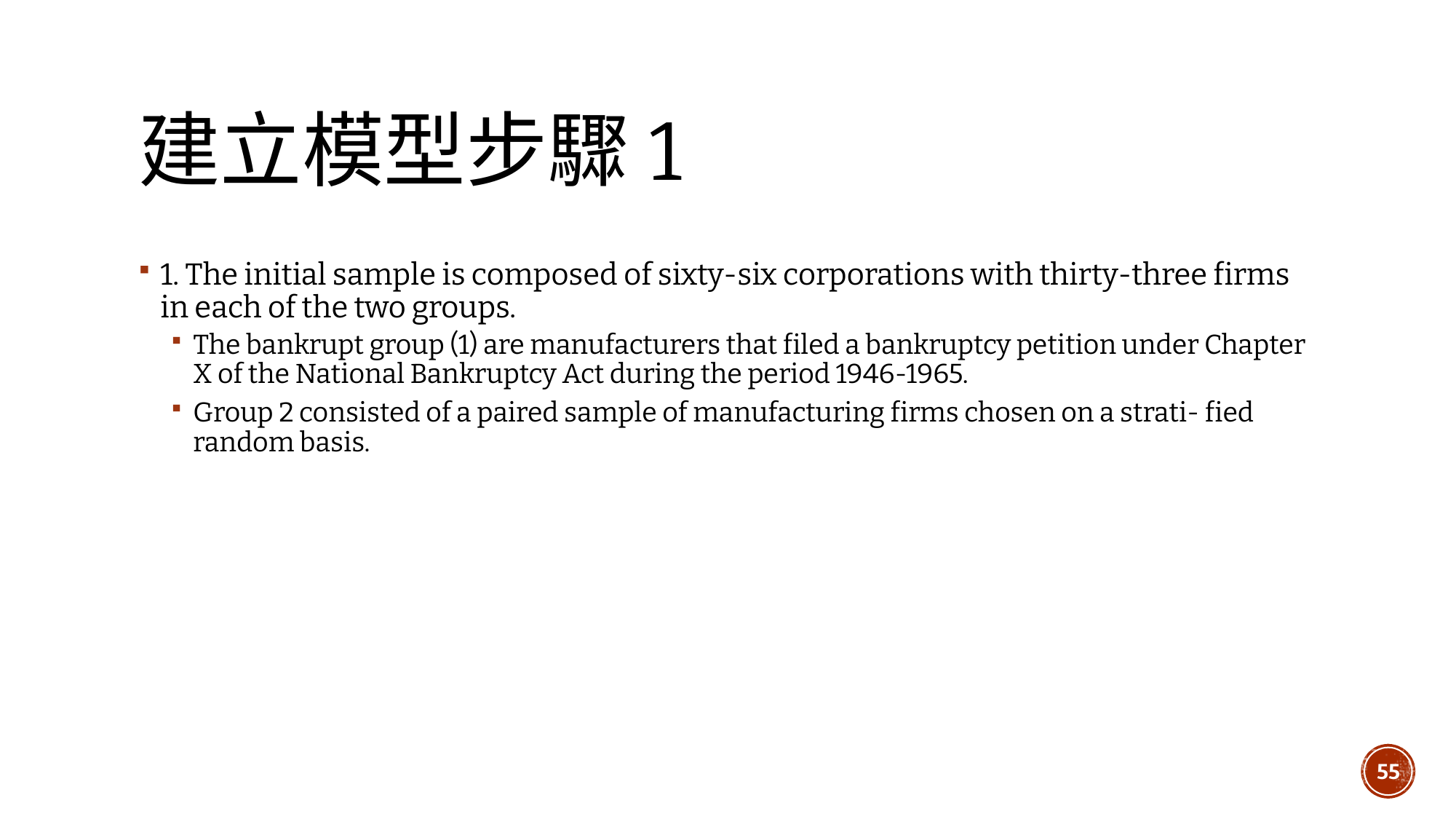

# 建立模型步驟1
1. The initial sample is composed of sixty-six corporations with thirty-three firms in each of the two groups.
The bankrupt group (1) are manufacturers that filed a bankruptcy petition under Chapter X of the National Bankruptcy Act during the period 1946-1965.
Group 2 consisted of a paired sample of manufacturing firms chosen on a strati- fied random basis.
55